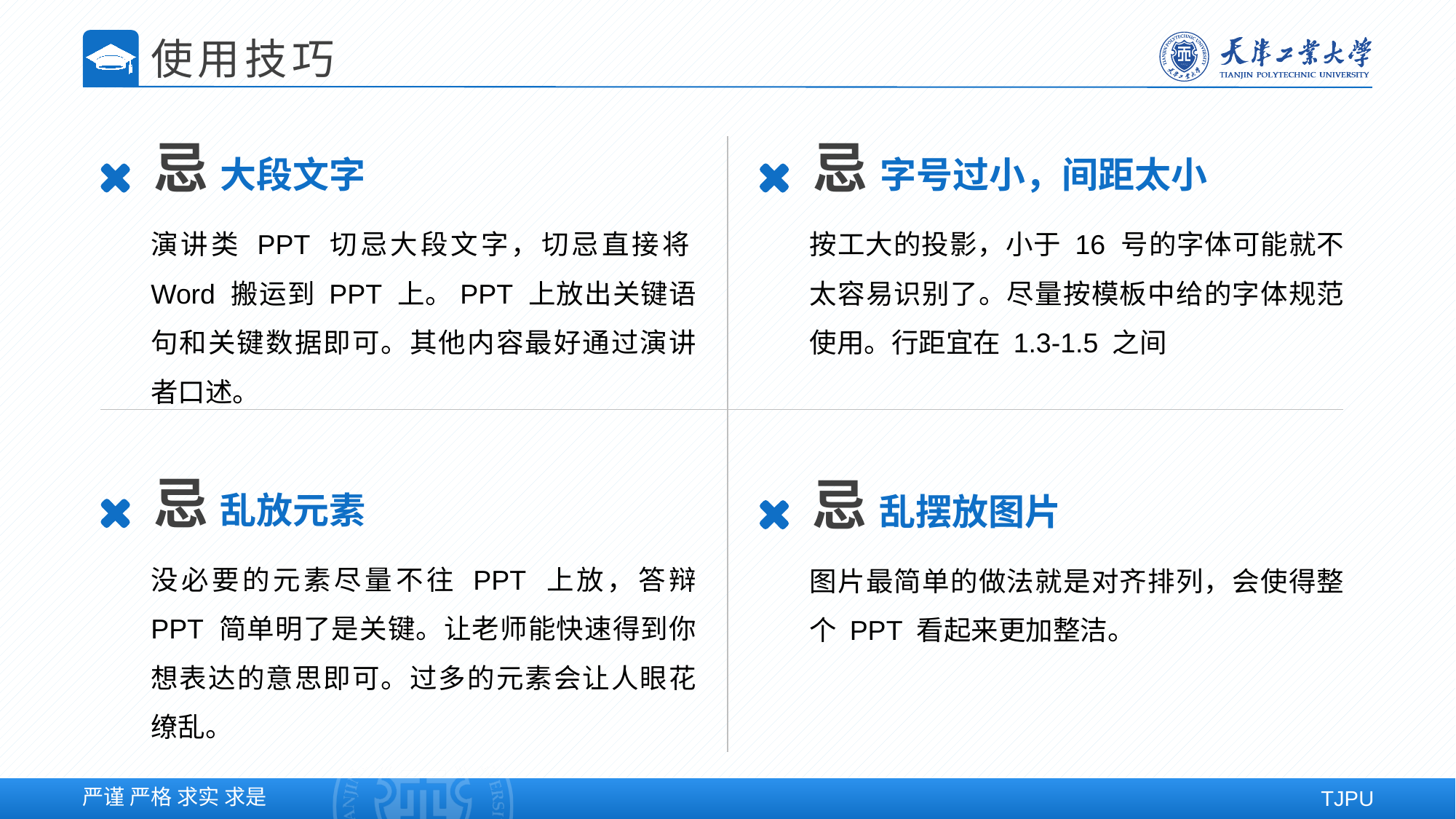

使用技巧
忌 大段文字
忌 字号过小，间距太小

演讲类 PPT 切忌大段文字，切忌直接将Word 搬运到 PPT 上。PPT 上放出关键语句和关键数据即可。其他内容最好通过演讲者口述。
按工大的投影，小于 16 号的字体可能就不太容易识别了。尽量按模板中给的字体规范使用。行距宜在 1.3-1.5 之间
忌 乱放元素
忌 乱摆放图片

没必要的元素尽量不往 PPT 上放，答辩 PPT 简单明了是关键。让老师能快速得到你想表达的意思即可。过多的元素会让人眼花缭乱。
图片最简单的做法就是对齐排列，会使得整个 PPT 看起来更加整洁。